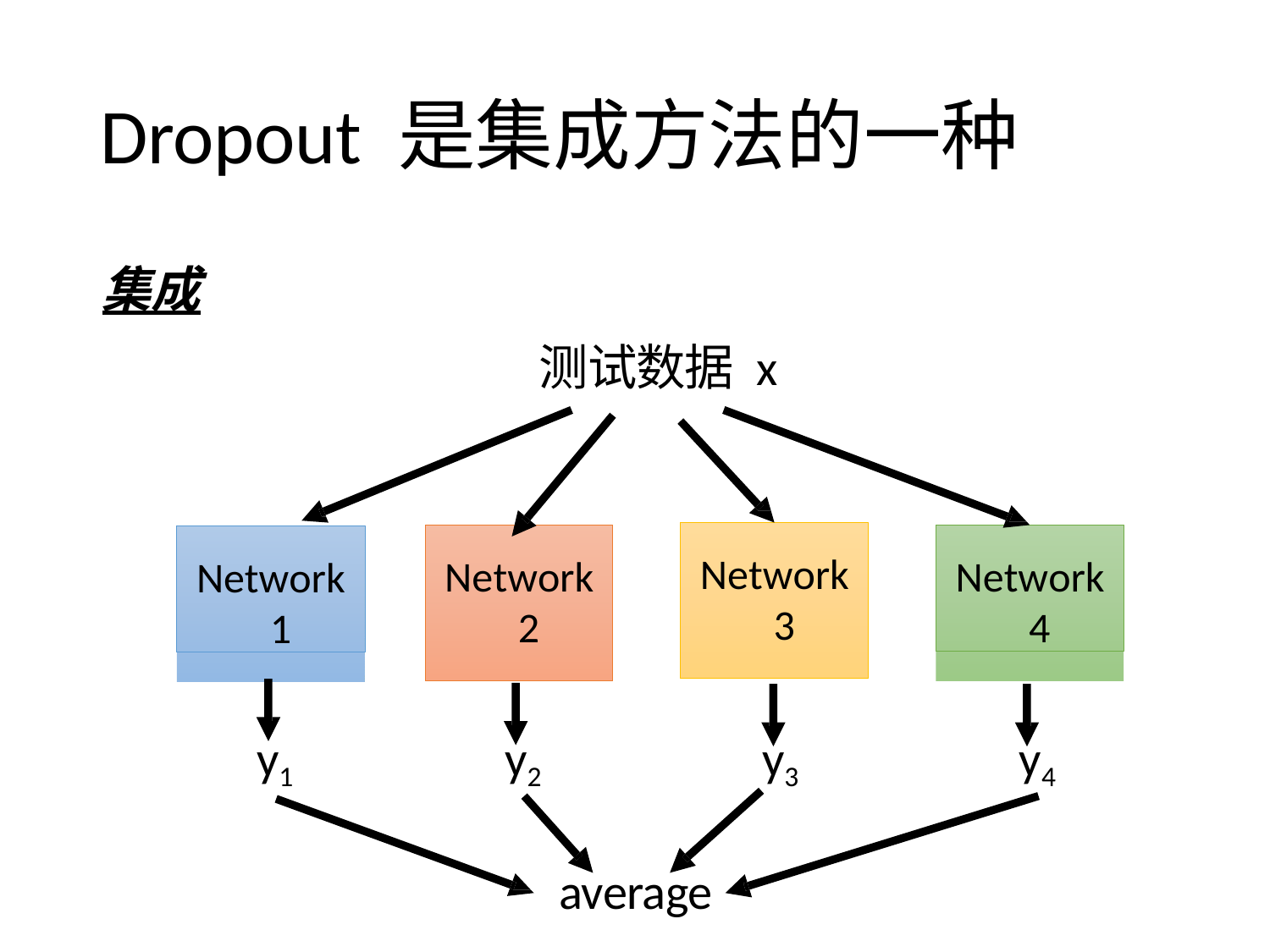

# Dropout 是集成方法的一种
集成
  测试数据 x

Network  4

Network  1
Network  3
Network  2

y1
y2
y3
y4

average